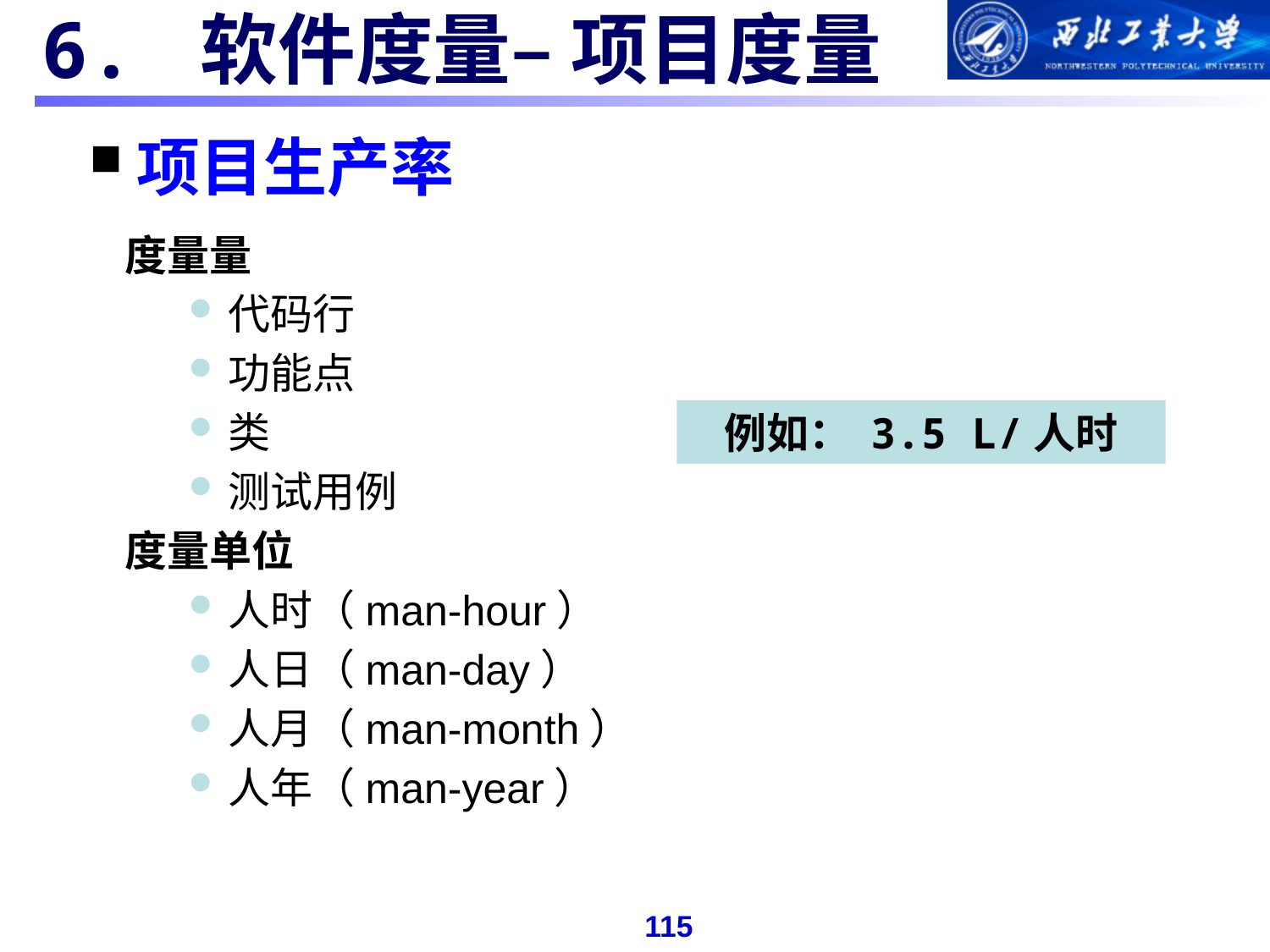

#
6. 软件度量– 项目度量
项目生产率

度量量
代码行
功能点
类
测试用例
度量单位
人时（man-hour）
人日（man-day）
人月（man-month）
人年（man-year）

例如： 3.5 L/人时